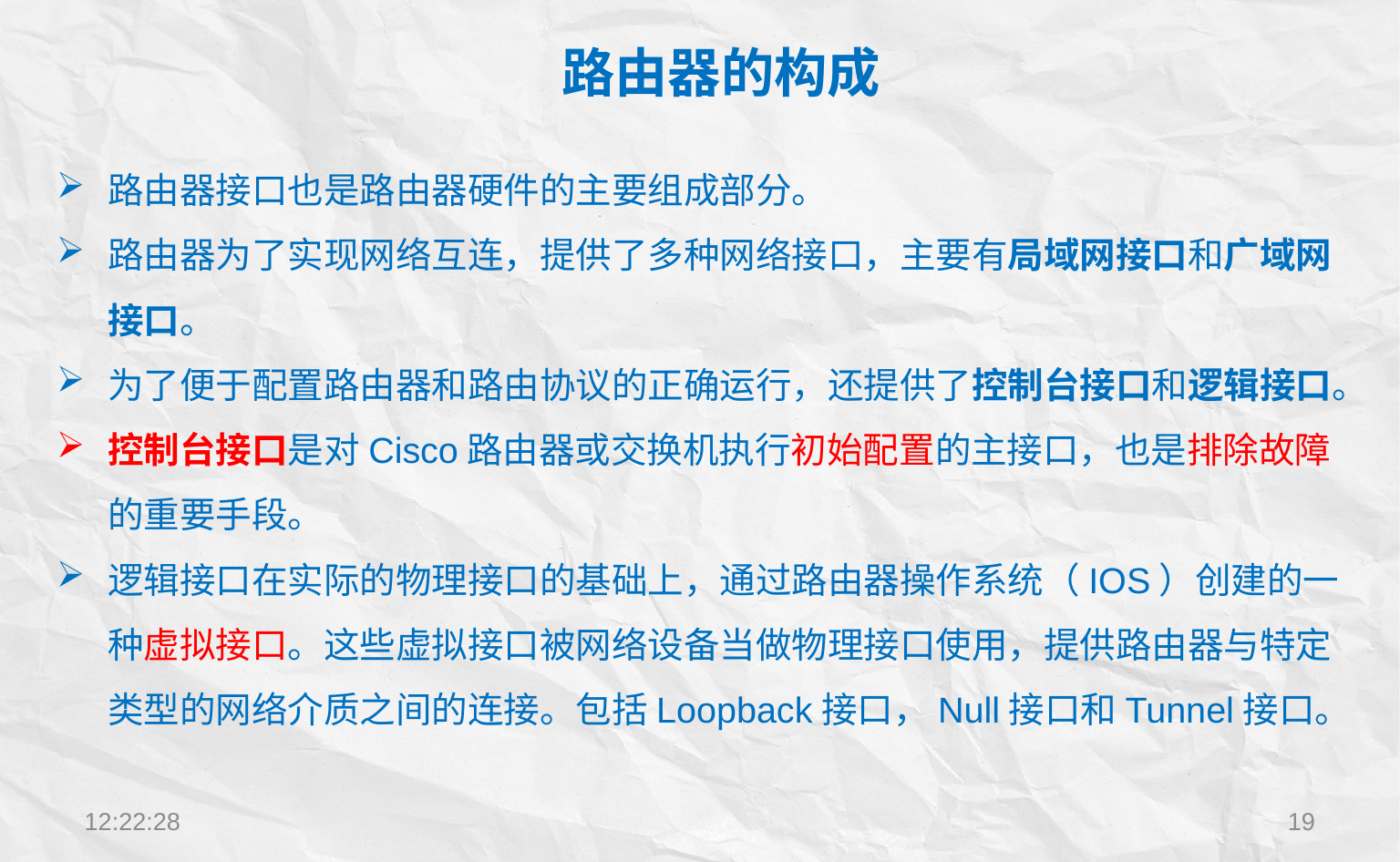

路由器的构成
路由器接口也是路由器硬件的主要组成部分。
路由器为了实现网络互连，提供了多种网络接口，主要有局域网接口和广域网接口。
为了便于配置路由器和路由协议的正确运行，还提供了控制台接口和逻辑接口。
控制台接口是对Cisco路由器或交换机执行初始配置的主接口，也是排除故障的重要手段。
逻辑接口在实际的物理接口的基础上，通过路由器操作系统（IOS）创建的一种虚拟接口。这些虚拟接口被网络设备当做物理接口使用，提供路由器与特定类型的网络介质之间的连接。包括Loopback接口，Null接口和Tunnel接口。

12:22:28
19